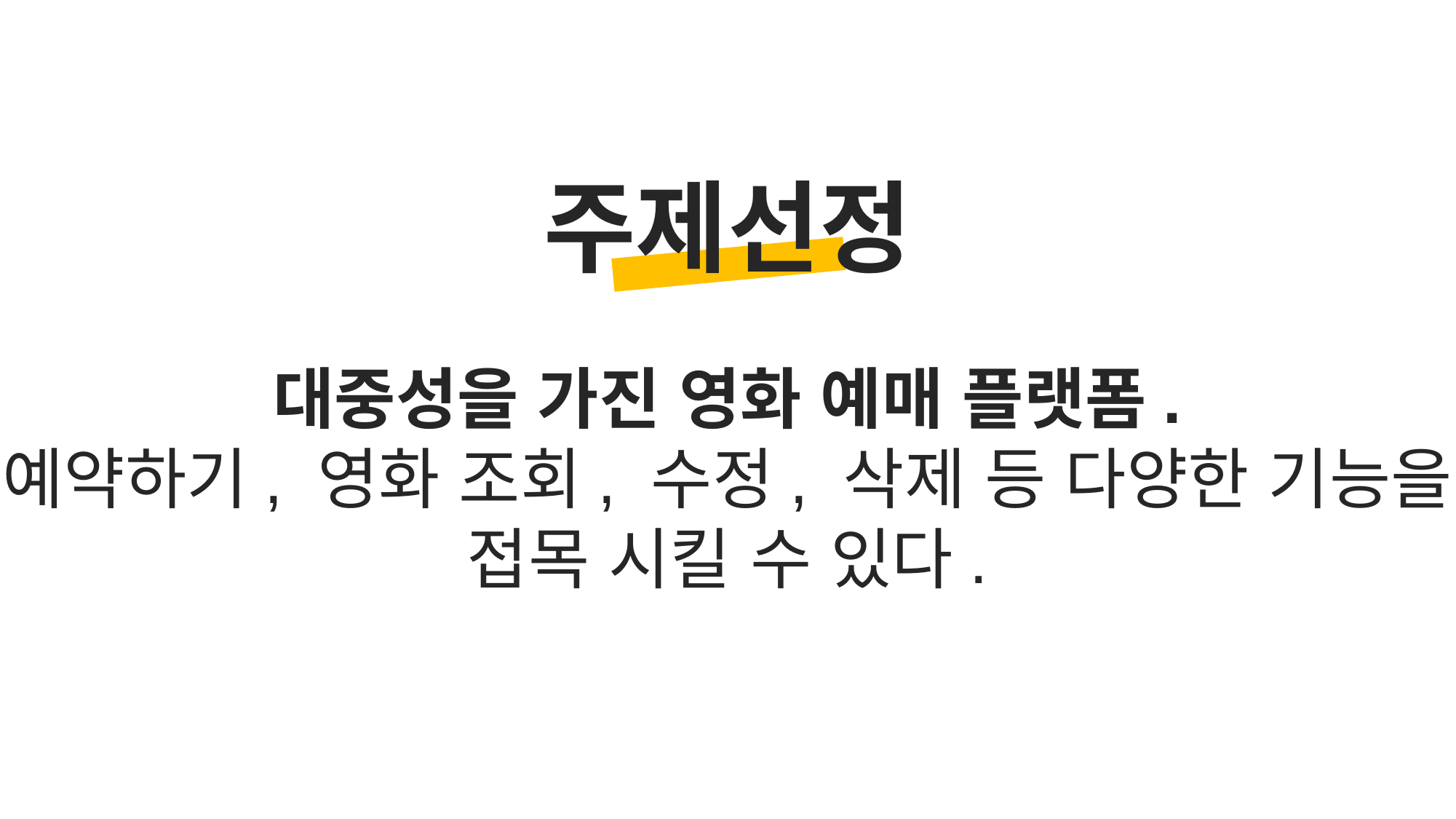

주제선정

대중성을 가진 영화 예매 플랫폼.
예약하기, 영화 조회, 수정, 삭제 등 다양한 기능을 접목 시킬 수 있다.